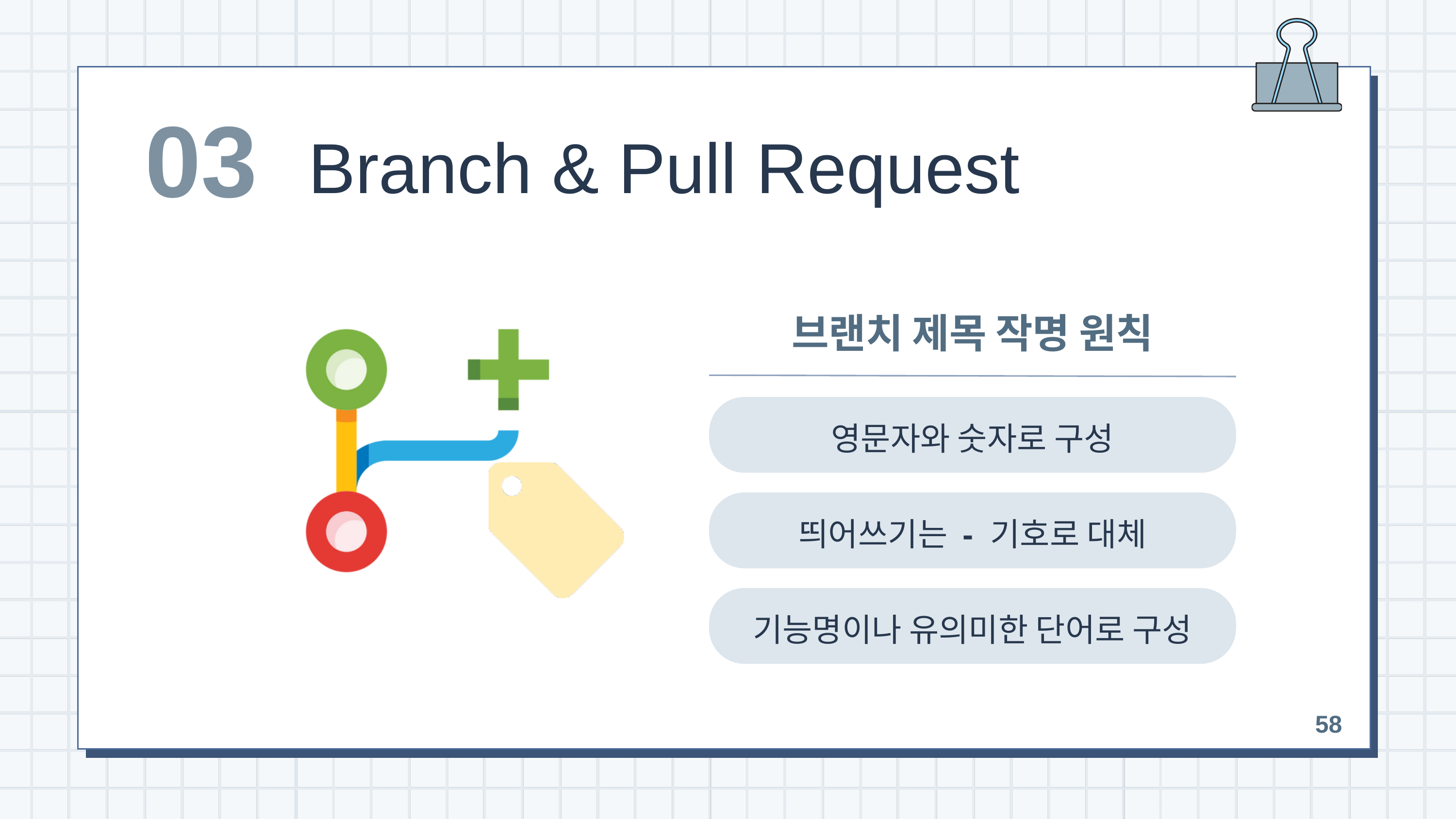

03
Branch & Pull Request

브랜치 제목 작명 원칙

영문자와 숫자로 구성

띄어쓰기는 - 기호로 대체

기능명이나 유의미한 단어로 구성
58